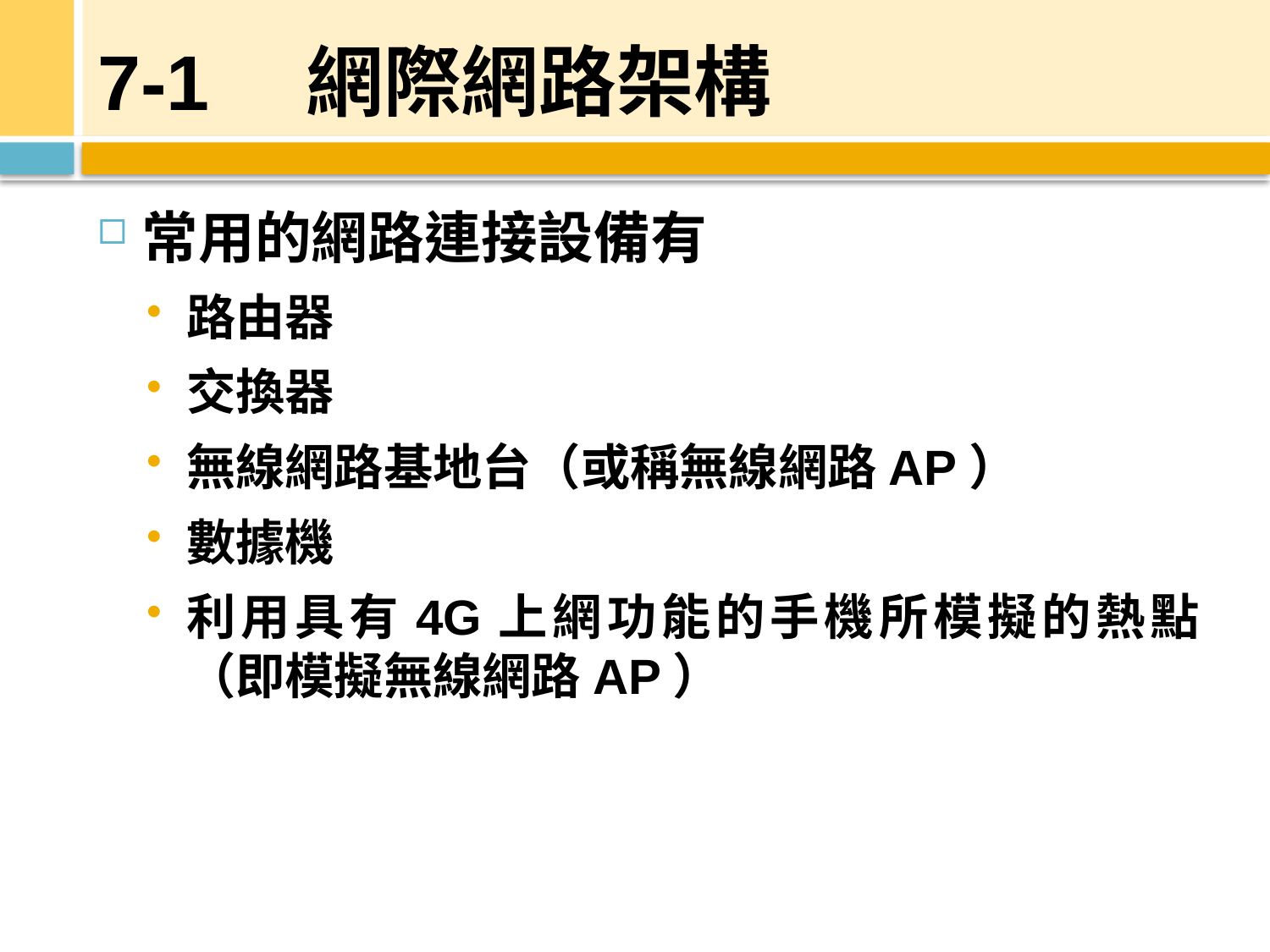

# 7-1　網際網路架構
常用的網路連接設備有
路由器
交換器
無線網路基地台（或稱無線網路AP）
數據機
利用具有4G上網功能的手機所模擬的熱點
（即模擬無線網路AP）